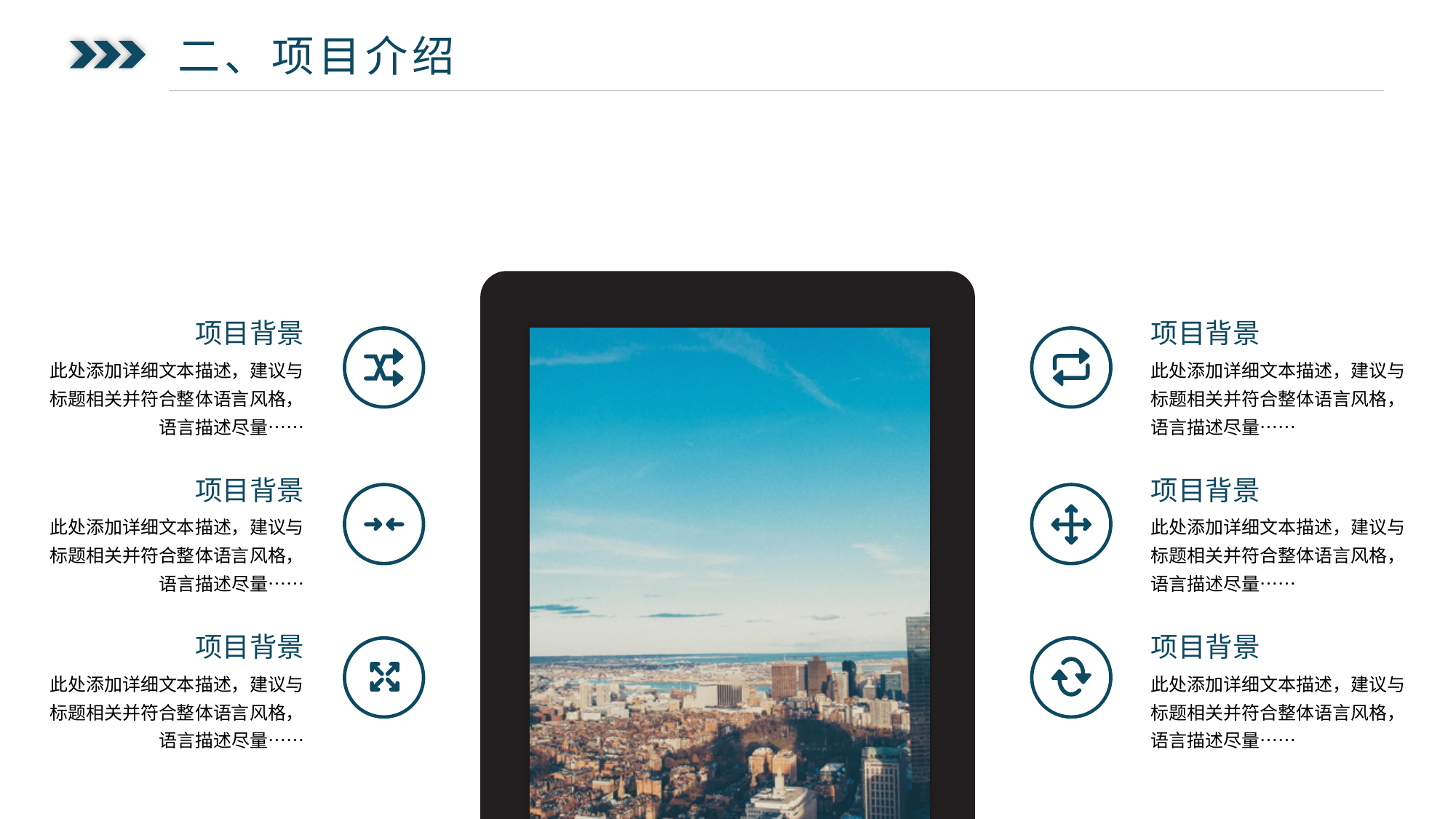

二、项目介绍

项目背景

此处添加详细文本描述，建议与标题相关并符合整体语言风格，语言描述尽量……

项目背景

此处添加详细文本描述，建议与标题相关并符合整体语言风格，语言描述尽量……
项目背景

此处添加详细文本描述，建议与标题相关并符合整体语言风格，语言描述尽量……

项目背景

此处添加详细文本描述，建议与标题相关并符合整体语言风格，语言描述尽量……
项目背景

此处添加详细文本描述，建议与标题相关并符合整体语言风格，语言描述尽量……

项目背景

此处添加详细文本描述，建议与标题相关并符合整体语言风格，语言描述尽量……